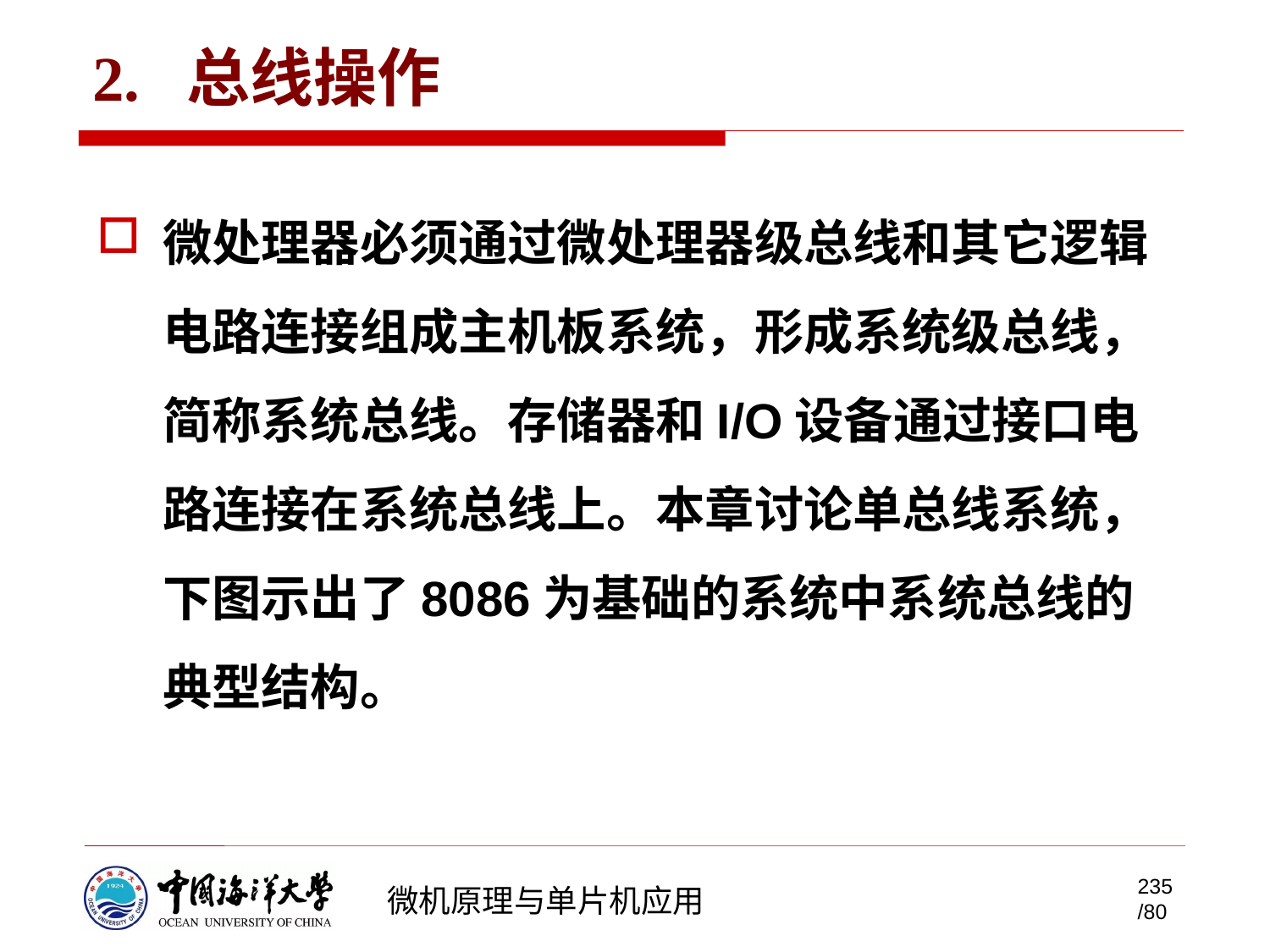

# 2.  总线操作
微处理器必须通过微处理器级总线和其它逻辑电路连接组成主机板系统，形成系统级总线，简称系统总线。存储器和I/O设备通过接口电路连接在系统总线上。本章讨论单总线系统，下图示出了8086为基础的系统中系统总线的典型结构。

235/80